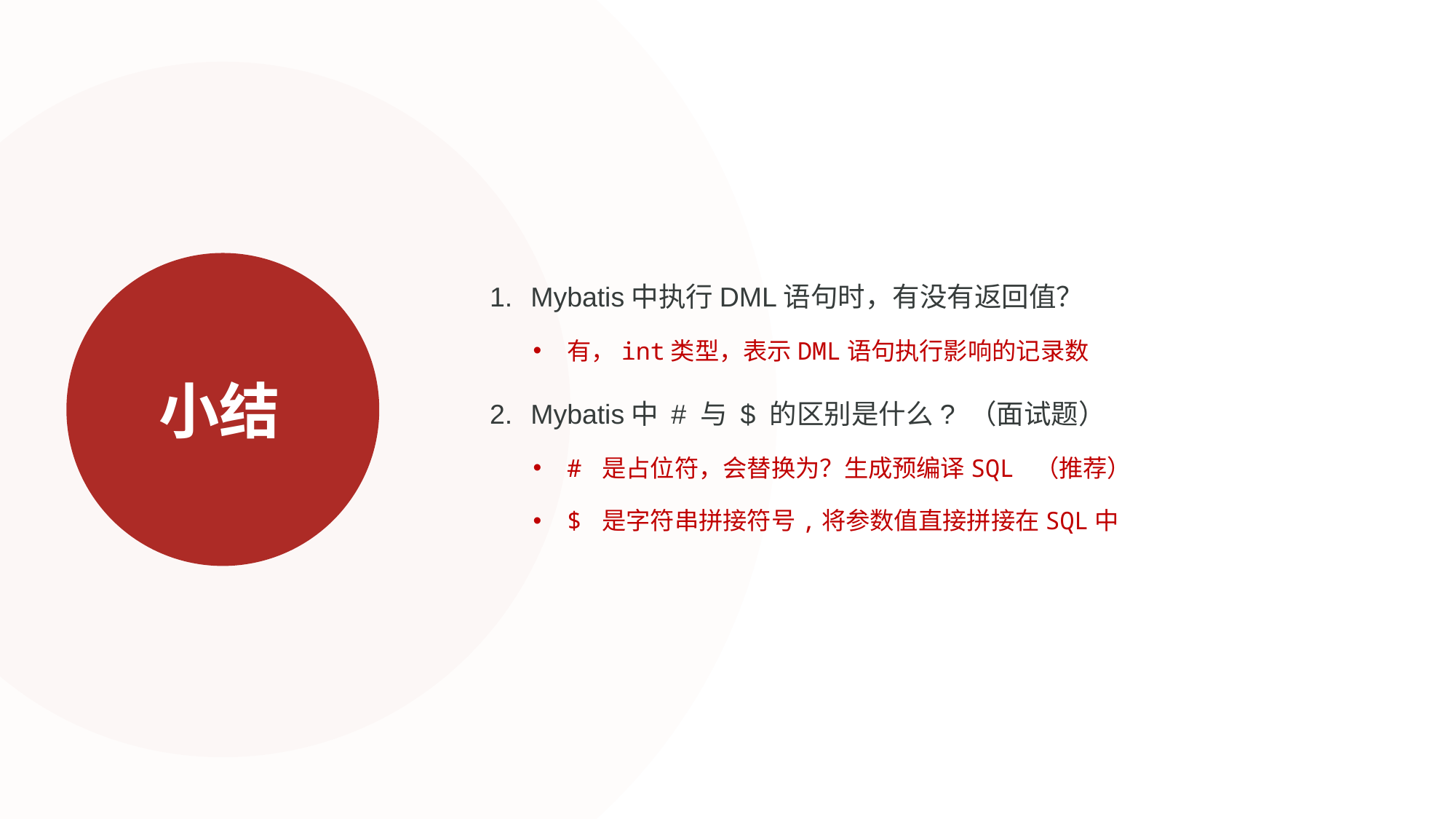

Mybatis中执行DML语句时，有没有返回值？
有，int类型，表示DML语句执行影响的记录数
Mybatis中 # 与 $ 的区别是什么? （面试题）
# 是占位符，会替换为？生成预编译SQL （推荐）
$ 是字符串拼接符号,将参数值直接拼接在SQL中